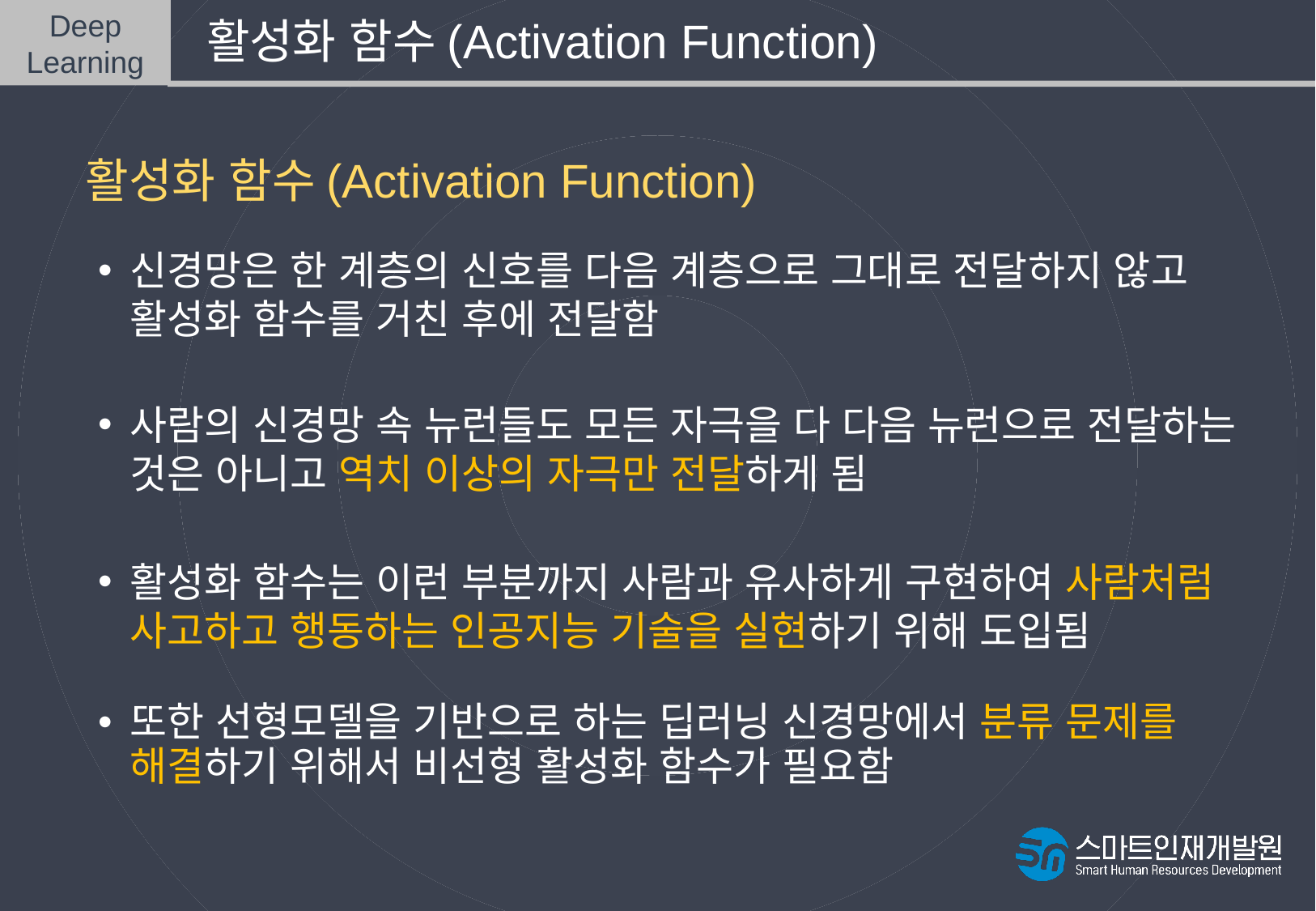

Deep
Learning
 활성화 함수(Activation Function)

활성화 함수(Activation Function)
신경망은 한 계층의 신호를 다음 계층으로 그대로 전달하지 않고 활성화 함수를 거친 후에 전달함

사람의 신경망 속 뉴런들도 모든 자극을 다 다음 뉴런으로 전달하는 것은 아니고 역치 이상의 자극만 전달하게 됨

활성화 함수는 이런 부분까지 사람과 유사하게 구현하여 사람처럼
사고하고 행동하는 인공지능 기술을 실현하기 위해 도입됨

또한 선형모델을 기반으로 하는 딥러닝 신경망에서 분류 문제를 해결하기 위해서 비선형 활성화 함수가 필요함